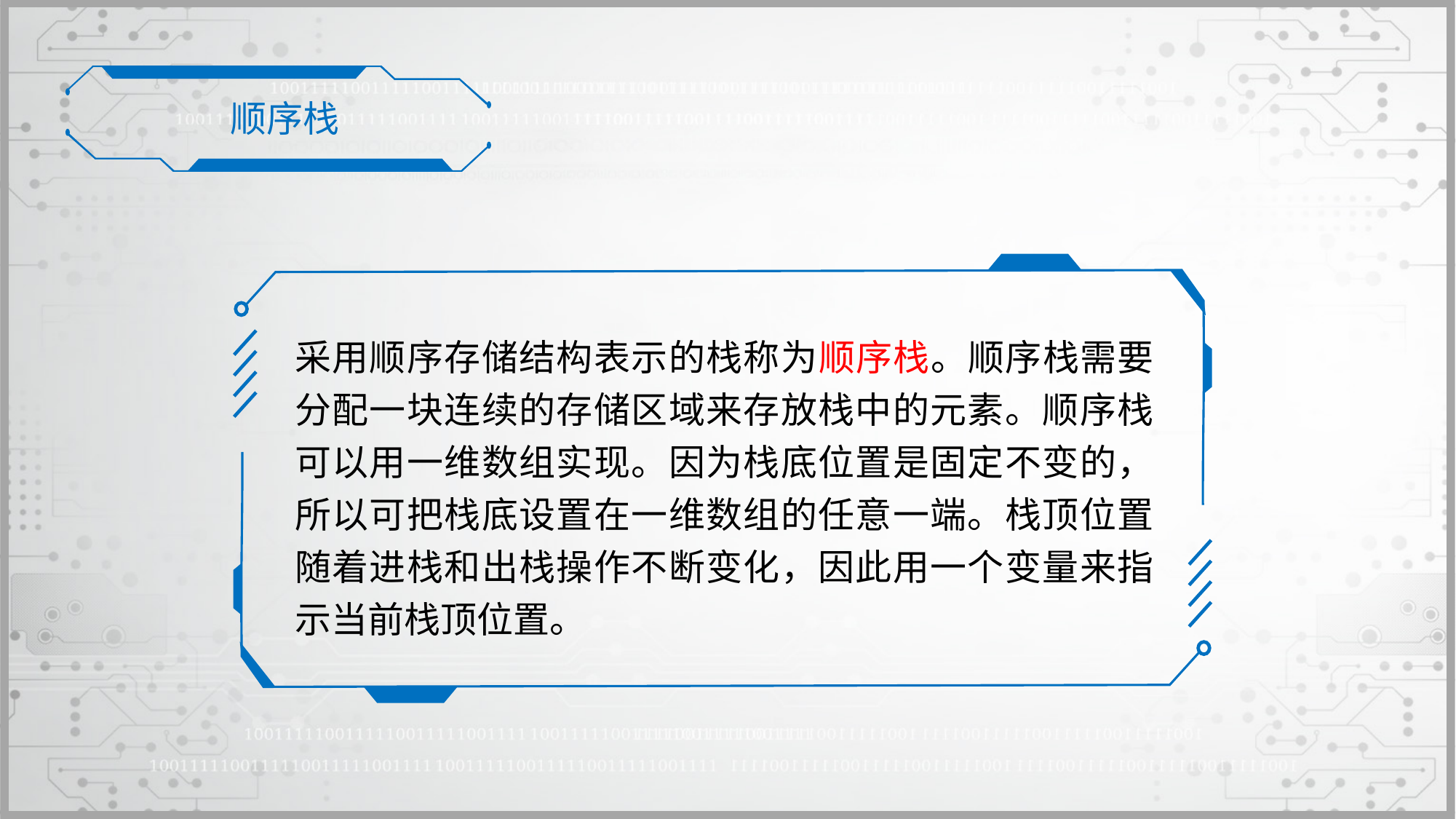

顺序栈

采用顺序存储结构表示的栈称为顺序栈。顺序栈需要分配一块连续的存储区域来存放栈中的元素。顺序栈可以用一维数组实现。因为栈底位置是固定不变的，所以可把栈底设置在一维数组的任意一端。栈顶位置随着进栈和出栈操作不断变化，因此用一个变量来指示当前栈顶位置。